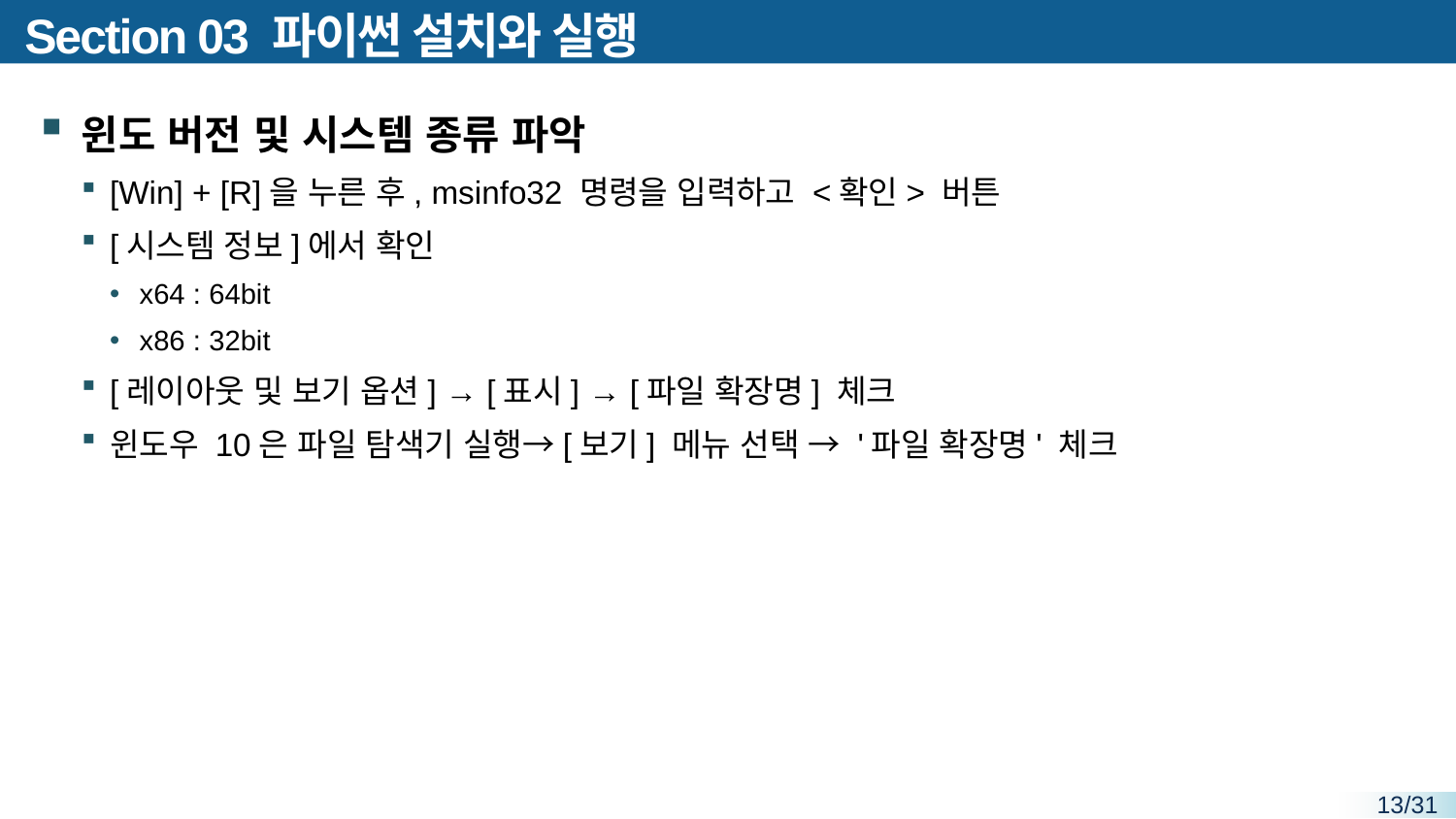

# Section 03 파이썬 설치와 실행
윈도 버전 및 시스템 종류 파악
[Win] + [R]을 누른 후, msinfo32 명령을 입력하고 <확인> 버튼
[시스템 정보]에서 확인
x64 : 64bit
x86 : 32bit
[레이아웃 및 보기 옵션] → [표시] → [파일 확장명] 체크
윈도우 10은 파일 탐색기 실행→[보기] 메뉴 선택 → '파일 확장명' 체크